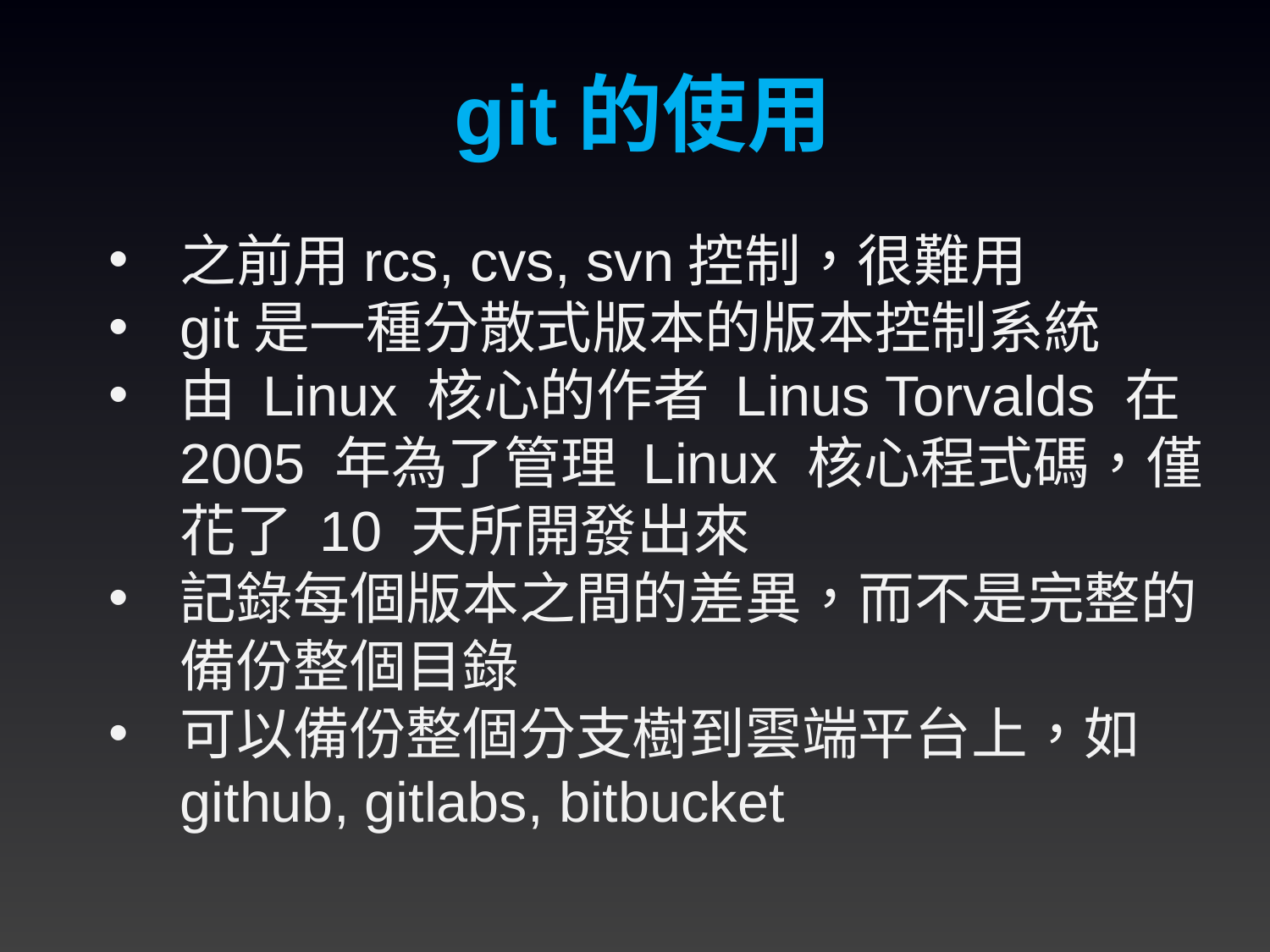

git的使用
之前用rcs, cvs, svn控制，很難用
git是一種分散式版本的版本控制系統
由 Linux 核心的作者 Linus Torvalds 在 2005 年為了管理 Linux 核心程式碼，僅花了 10 天所開發出來
記錄每個版本之間的差異，而不是完整的備份整個目錄
可以備份整個分支樹到雲端平台上，如github, gitlabs, bitbucket